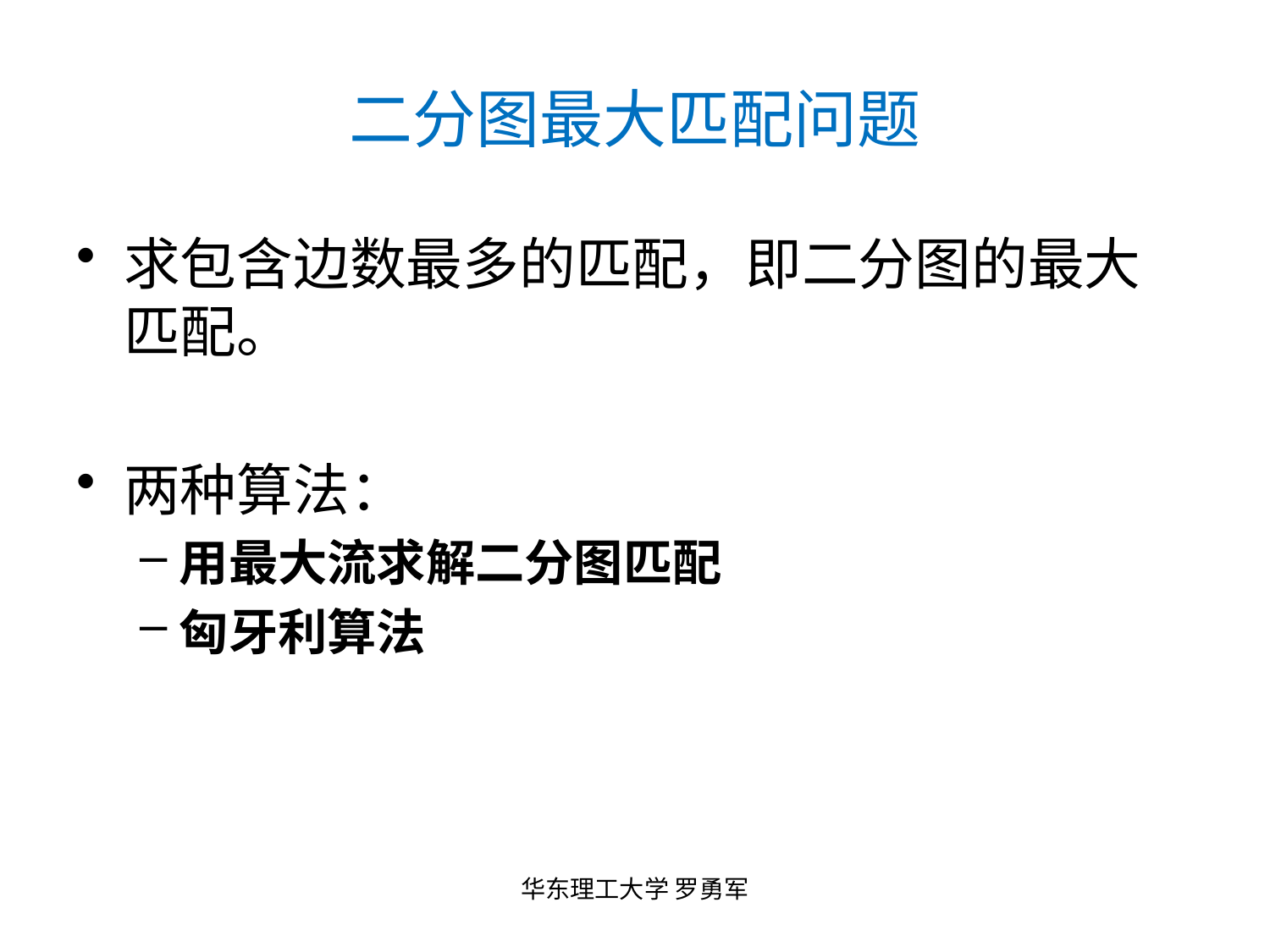

# 二分图最大匹配问题
求包含边数最多的匹配，即二分图的最大匹配。

两种算法：
用最大流求解二分图匹配
匈牙利算法

华东理工大学 罗勇军